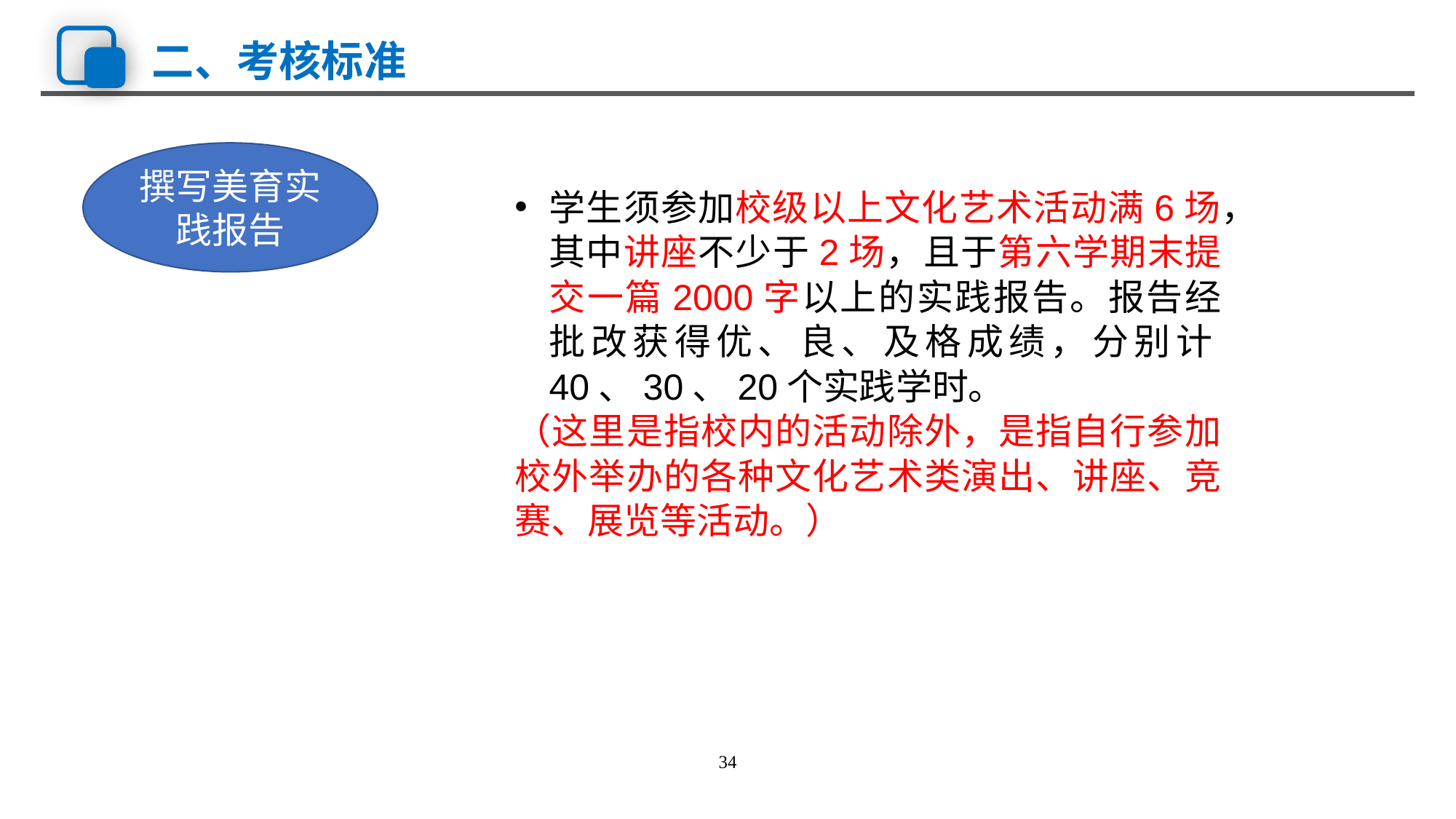

# 二、考核标准
撰写美育实践报告
学生须参加校级以上文化艺术活动满6场，其中讲座不少于2场，且于第六学期末提交一篇2000字以上的实践报告。报告经批改获得优、良、及格成绩，分别计40、30、20个实践学时。
（这里是指校内的活动除外，是指自行参加校外举办的各种文化艺术类演出、讲座、竞赛、展览等活动。）
34